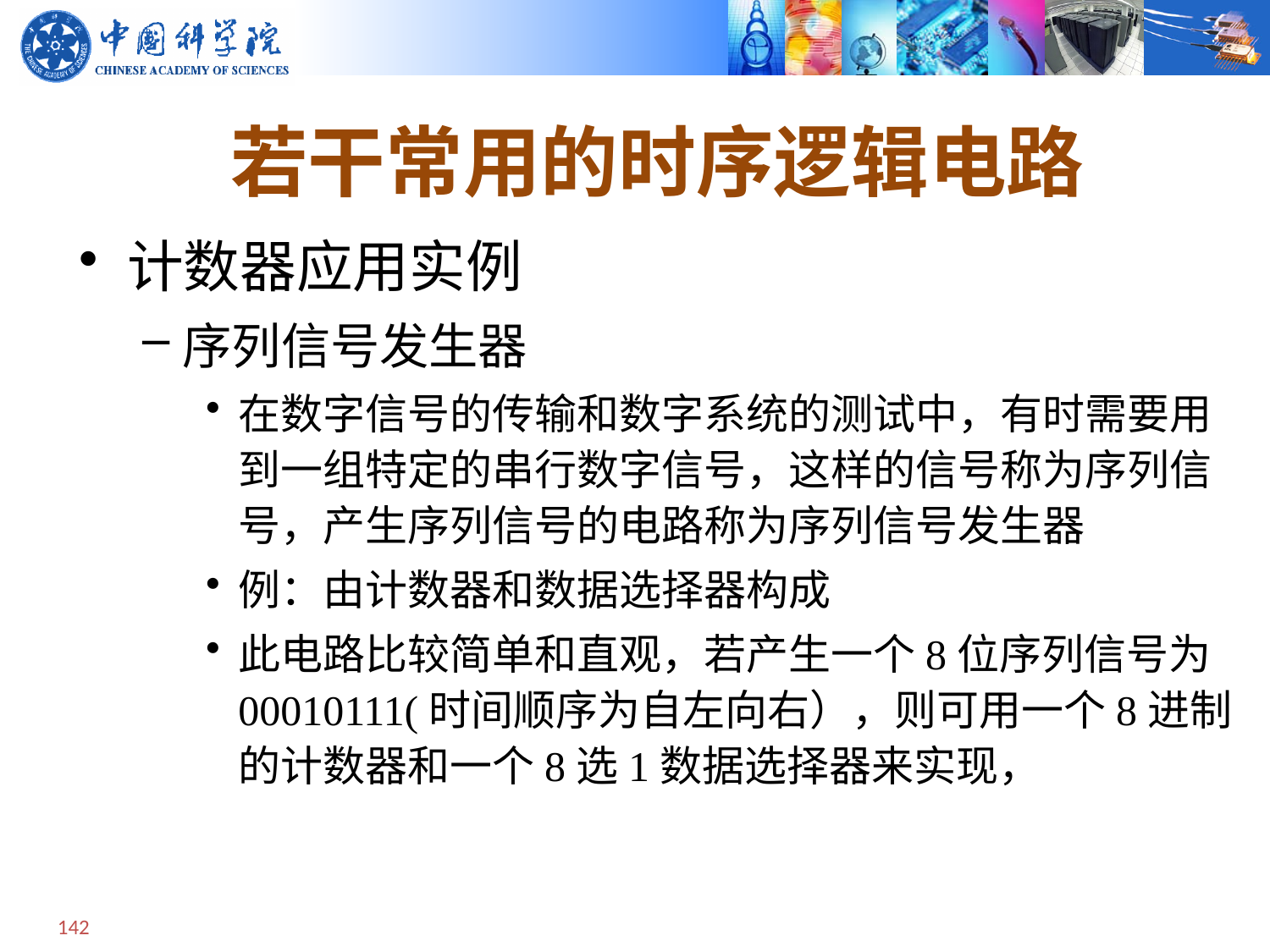

若干常用的时序逻辑电路
计数器应用实例
序列信号发生器
在数字信号的传输和数字系统的测试中，有时需要用到一组特定的串行数字信号，这样的信号称为序列信号，产生序列信号的电路称为序列信号发生器
例：由计数器和数据选择器构成
此电路比较简单和直观，若产生一个8位序列信号为00010111(时间顺序为自左向右），则可用一个8进制的计数器和一个8选1数据选择器来实现，